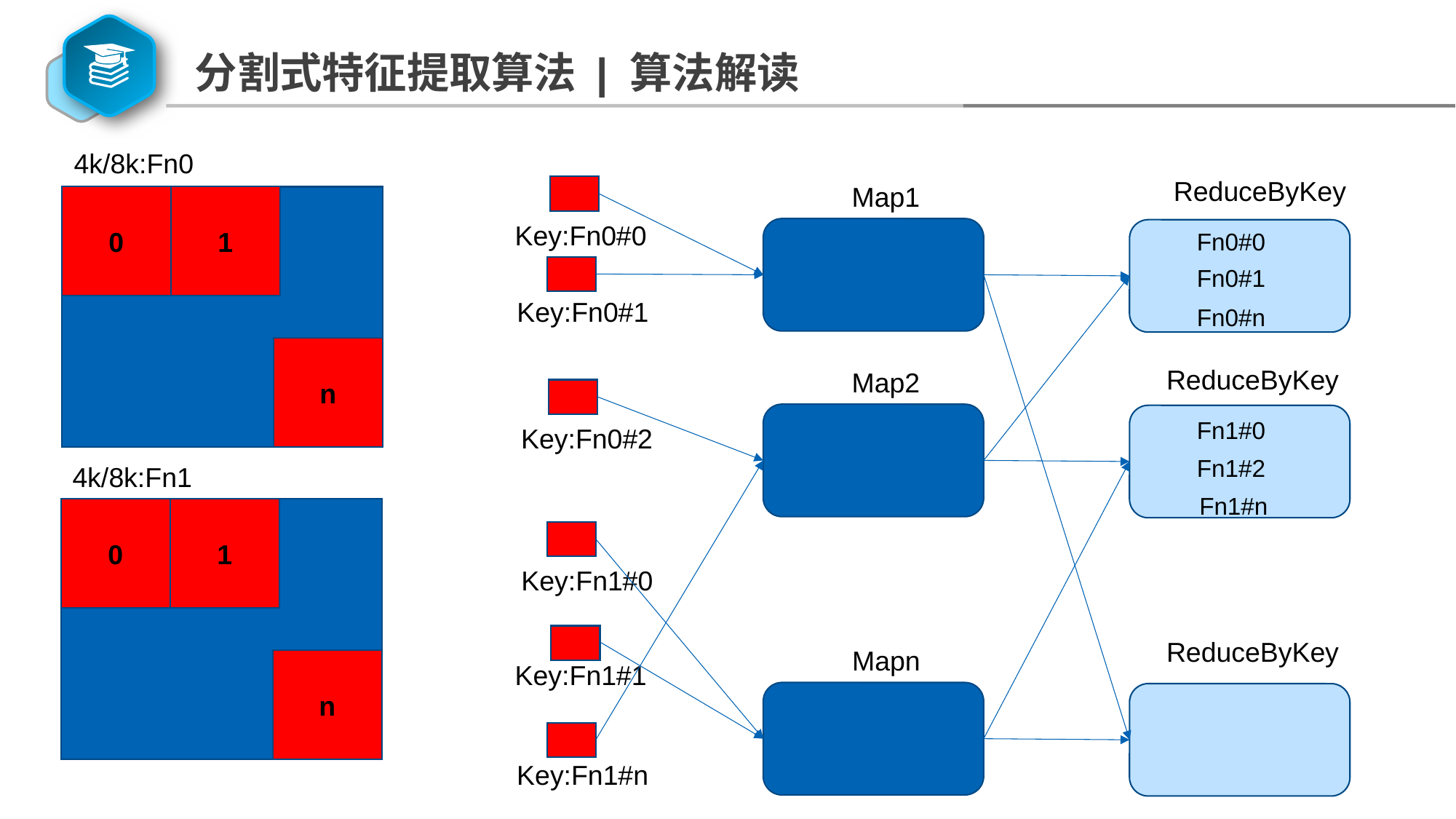

分割式特征提取算法 | 算法解读

4k/8k:Fn0
ReduceByKey
Map1

0
1
Key:Fn0#0

Fn0#0

Fn0#1
Key:Fn0#1
Fn0#n
n
ReduceByKey
Map2

Fn1#0
Key:Fn0#2
Fn1#2
4k/8k:Fn1
Fn1#n

0
1

Key:Fn1#0

ReduceByKey
Mapn
n
Key:Fn1#1

Key:Fn1#n